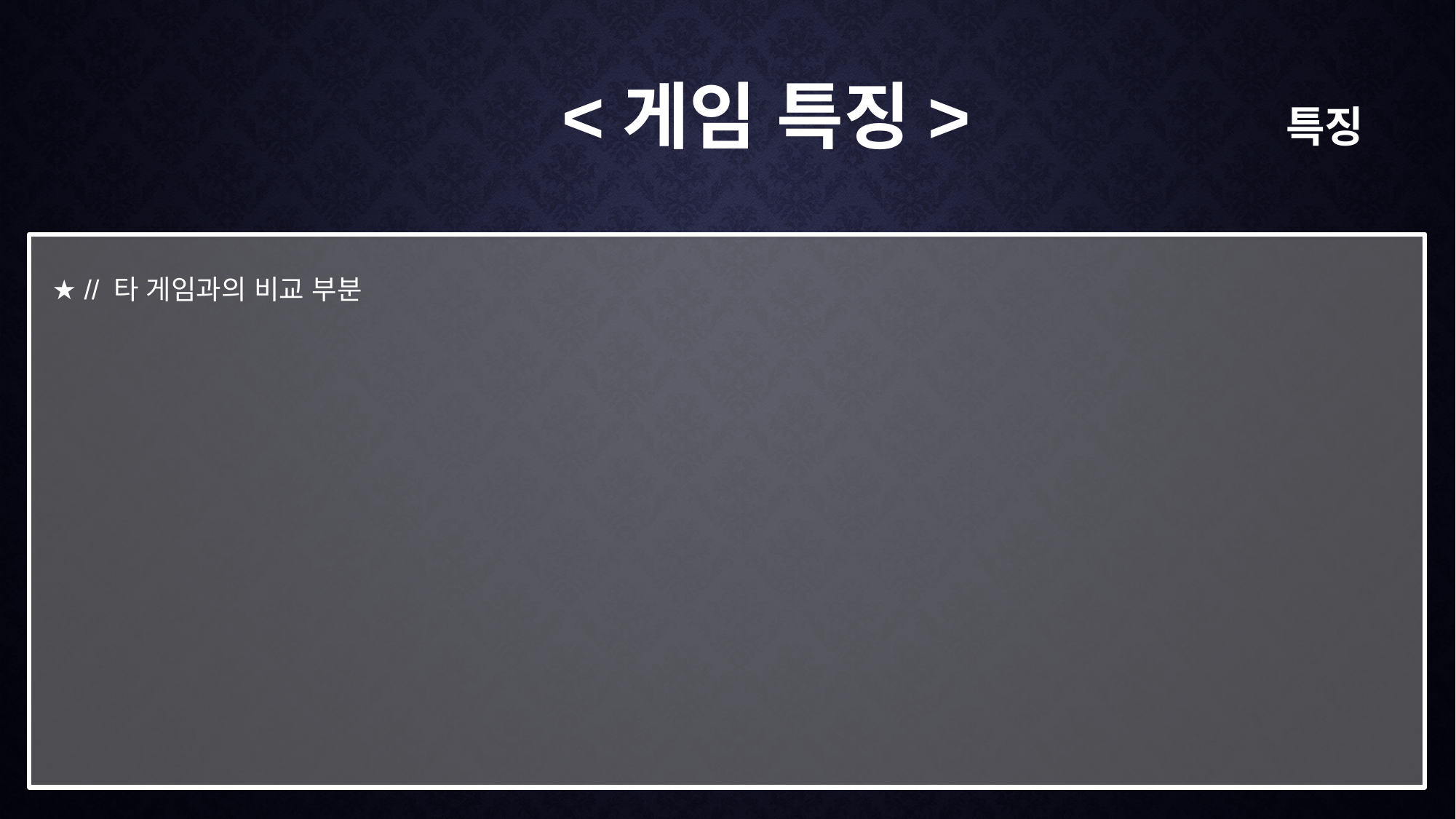

<게임 특징>
특징
★ // 타 게임과의 비교 부분